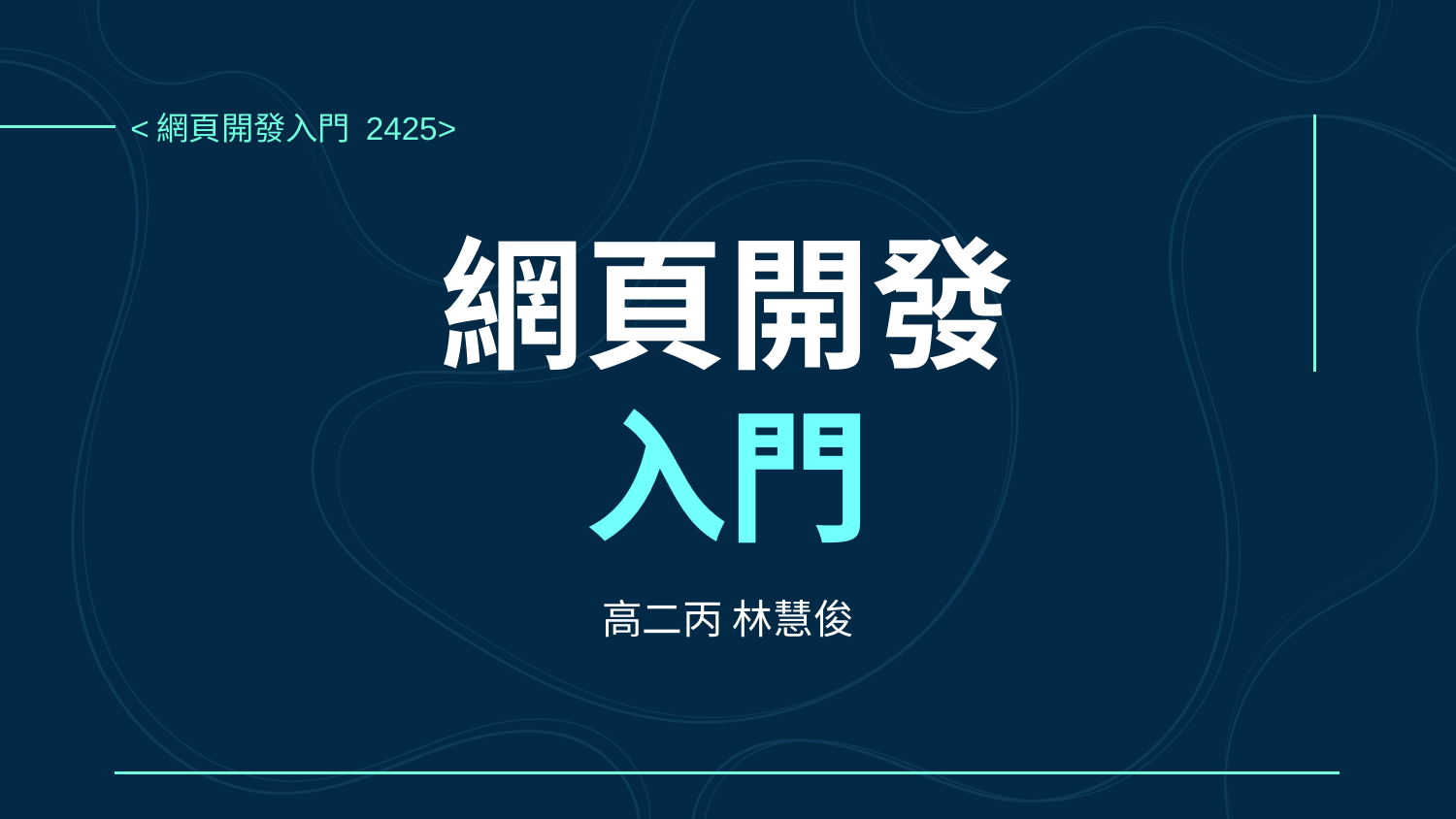

<網頁開發入門 2425>
# 網頁開發 入門
高二丙 林慧俊